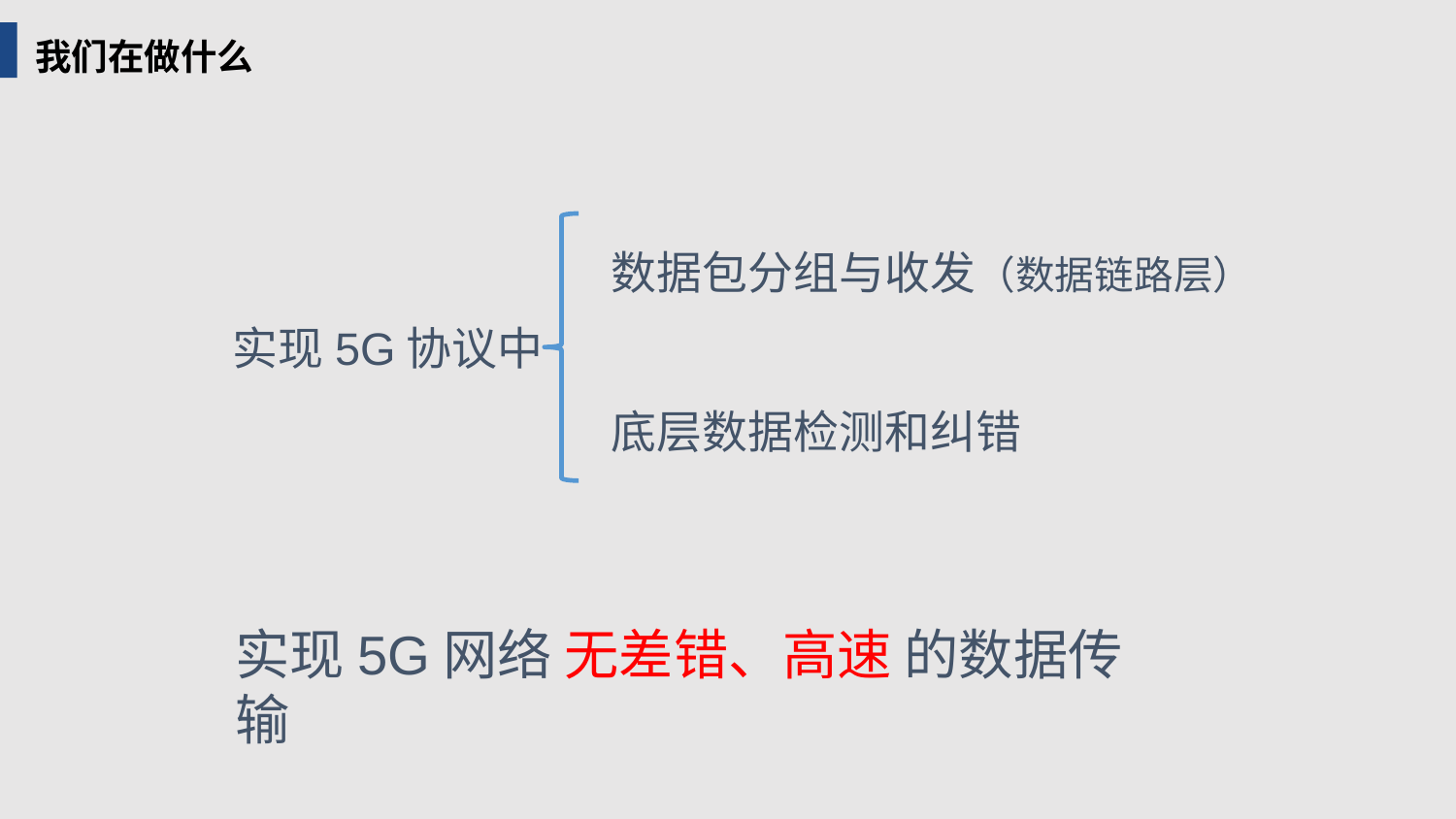

我们在做什么

数据包分组与收发（数据链路层）
实现5G协议中
底层数据检测和纠错
实现5G网络 无差错、高速 的数据传输